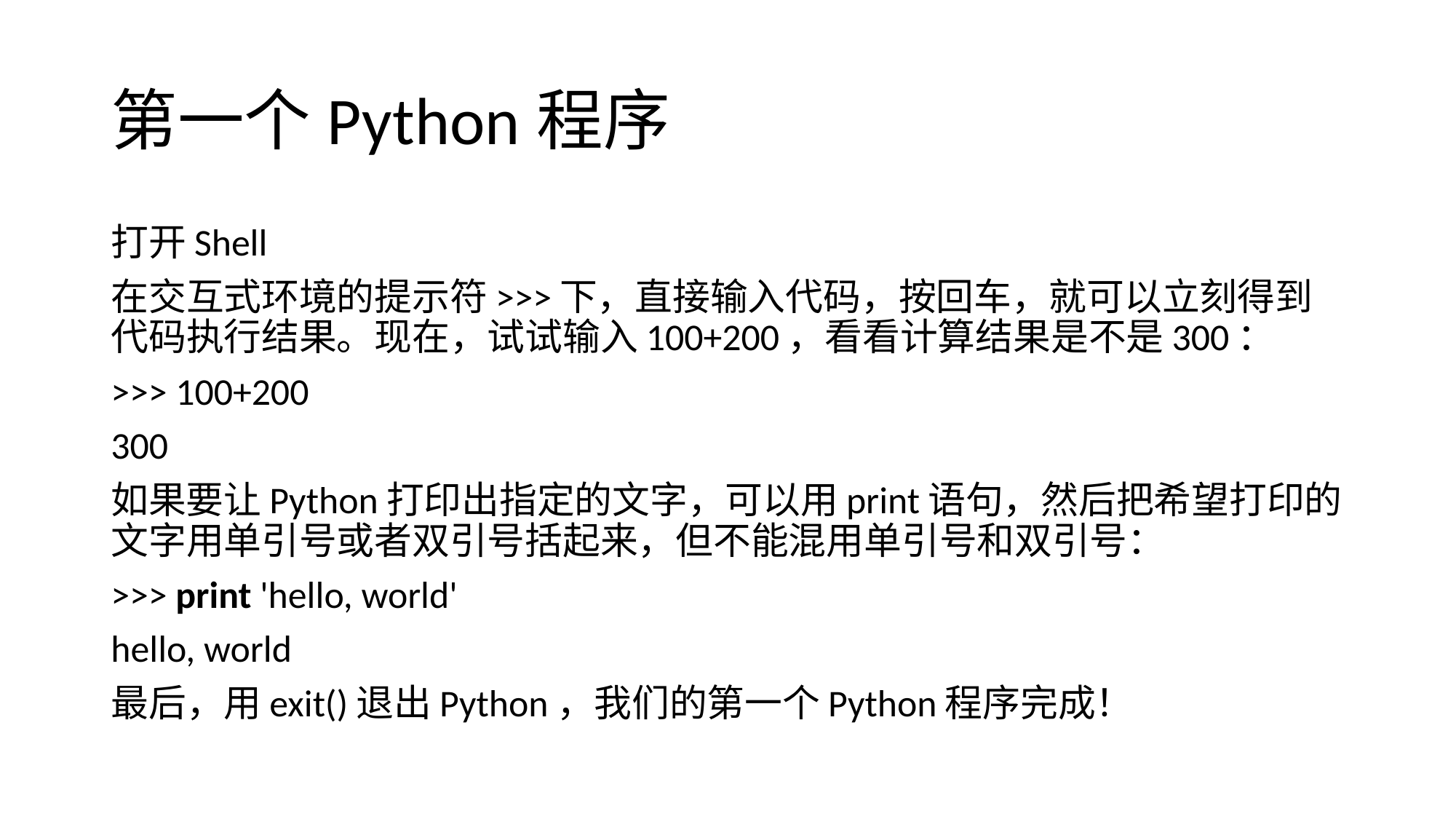

# 第一个Python程序
打开Shell
在交互式环境的提示符>>>下，直接输入代码，按回车，就可以立刻得到代码执行结果。现在，试试输入100+200，看看计算结果是不是300：
>>> 100+200
300
如果要让Python打印出指定的文字，可以用print语句，然后把希望打印的文字用单引号或者双引号括起来，但不能混用单引号和双引号：
>>> print 'hello, world'
hello, world
最后，用exit()退出Python，我们的第一个Python程序完成！